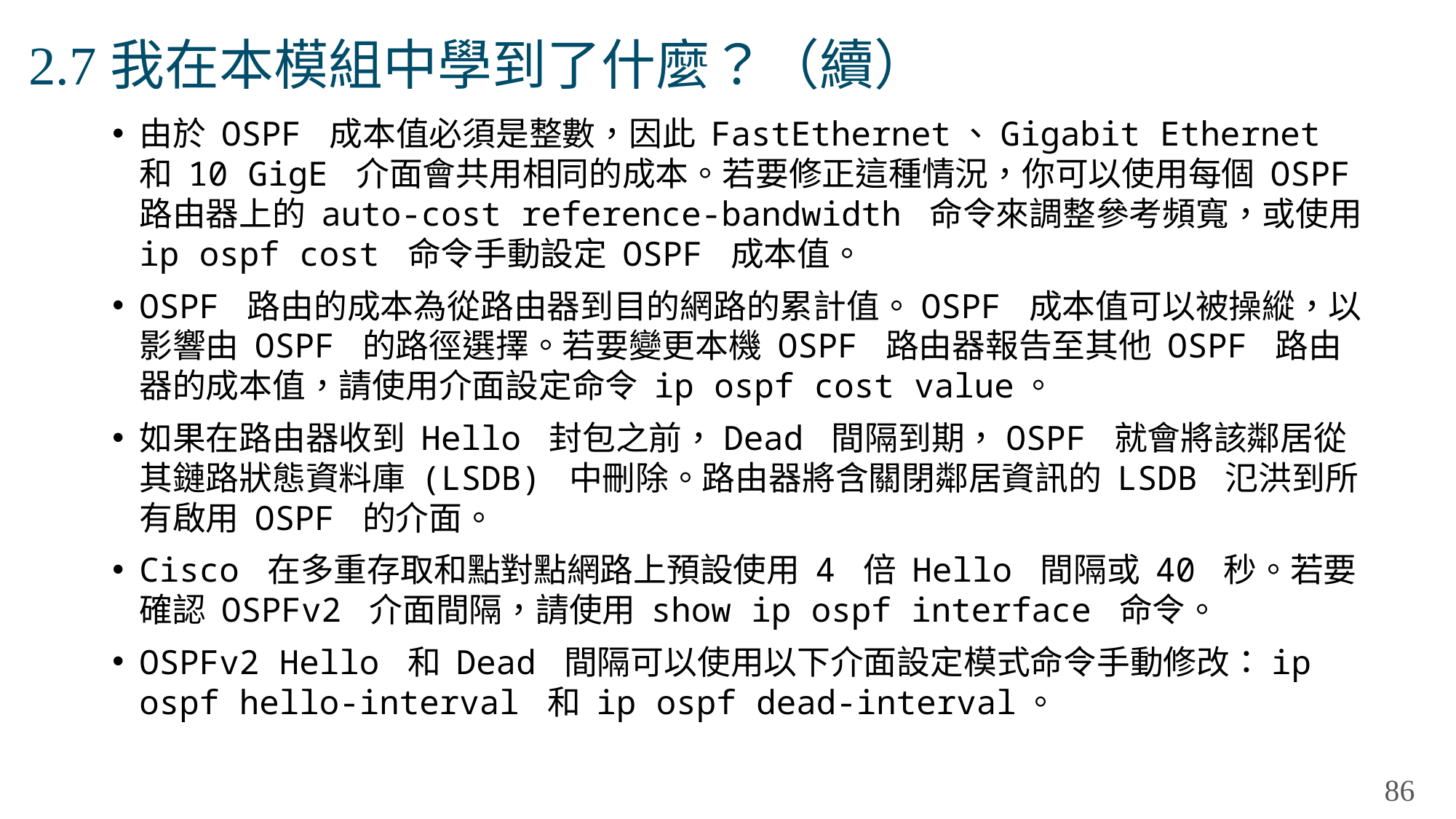

# 2.7我在本模組中學到了什麼？（續）
由於 OSPF 成本值必須是整數，因此 FastEthernet、Gigabit Ethernet 和 10 GigE 介面會共用相同的成本。若要修正這種情況，你可以使用每個 OSPF 路由器上的 auto-cost reference-bandwidth 命令來調整參考頻寬，或使用 ip ospf cost 命令手動設定 OSPF 成本值。
OSPF 路由的成本為從路由器到目的網路的累計值。OSPF 成本值可以被操縱，以影響由 OSPF 的路徑選擇。若要變更本機 OSPF 路由器報告至其他 OSPF 路由器的成本值，請使用介面設定命令 ip ospf cost value。
如果在路由器收到 Hello 封包之前，Dead 間隔到期，OSPF 就會將該鄰居從其鏈路狀態資料庫 (LSDB) 中刪除。路由器將含關閉鄰居資訊的 LSDB 氾洪到所有啟用 OSPF 的介面。
Cisco 在多重存取和點對點網路上預設使用 4 倍 Hello 間隔或 40 秒。若要確認 OSPFv2 介面間隔，請使用 show ip ospf interface 命令。
OSPFv2 Hello 和 Dead 間隔可以使用以下介面設定模式命令手動修改：ip ospf hello-interval 和 ip ospf dead-interval。
86